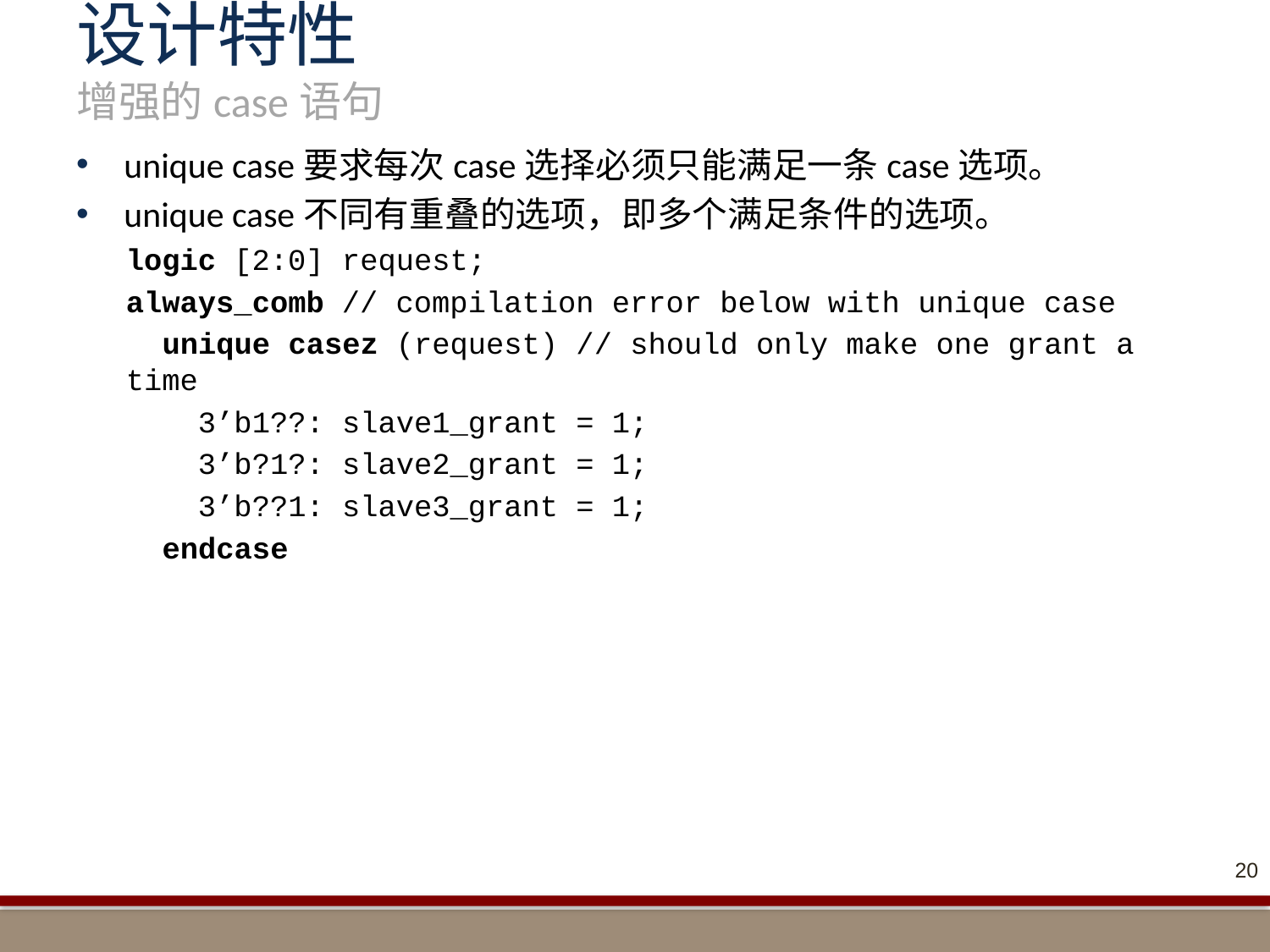

# 设计特性 增强的case语句
unique case要求每次case选择必须只能满足一条case选项。
unique case不同有重叠的选项，即多个满足条件的选项。
logic [2:0] request;
always_comb // compilation error below with unique case
  unique casez (request) // should only make one grant a time
    3’b1??: slave1_grant = 1;
    3’b?1?: slave2_grant = 1;
    3’b??1: slave3_grant = 1;
  endcase

20